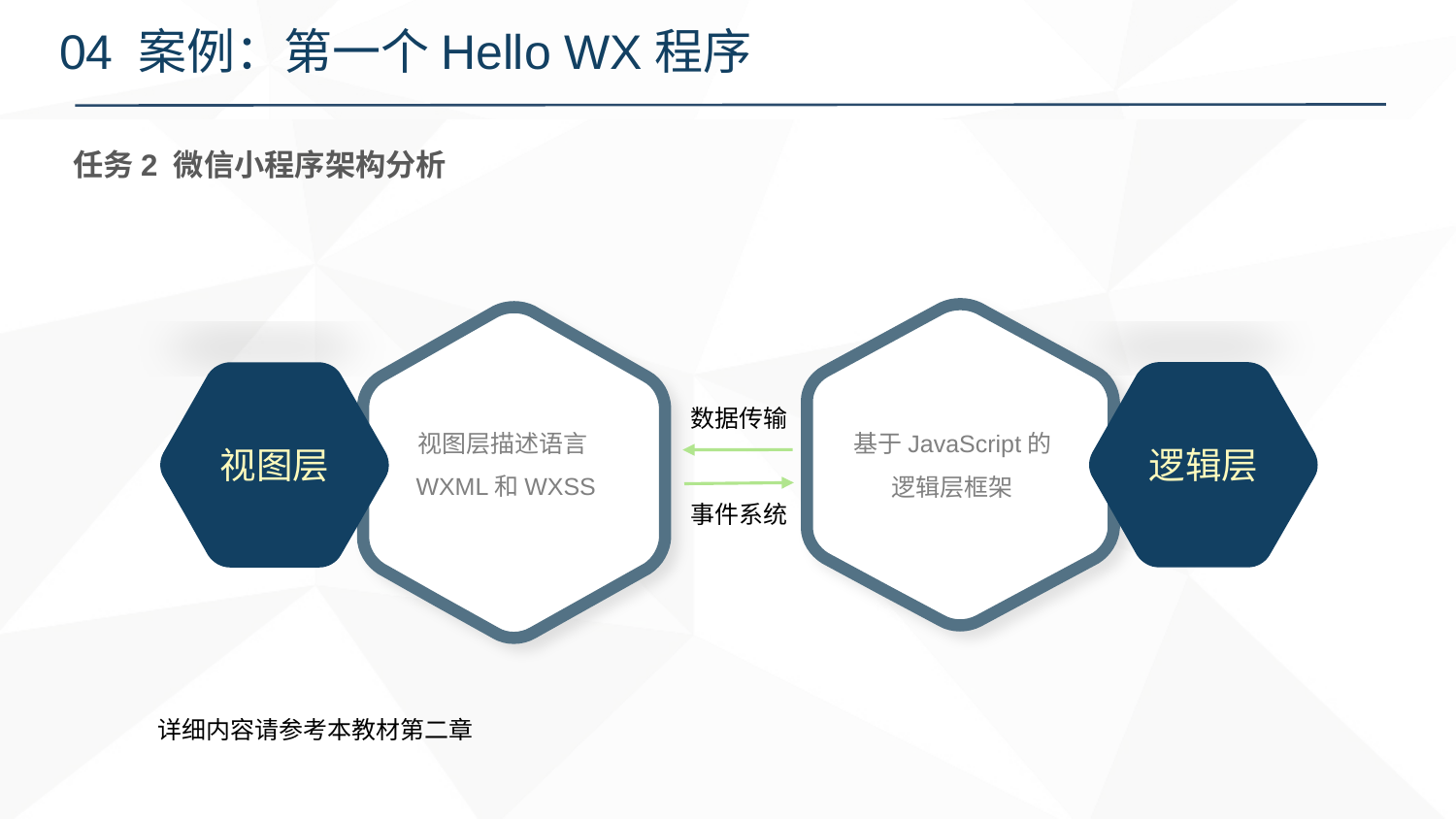

# 04 案例：第一个Hello WX程序
任务2 微信小程序架构分析

逻辑层

视图层

数据传输
视图层描述语言WXML和WXSS
基于JavaScript的逻辑层框架

事件系统
详细内容请参考本教材第二章